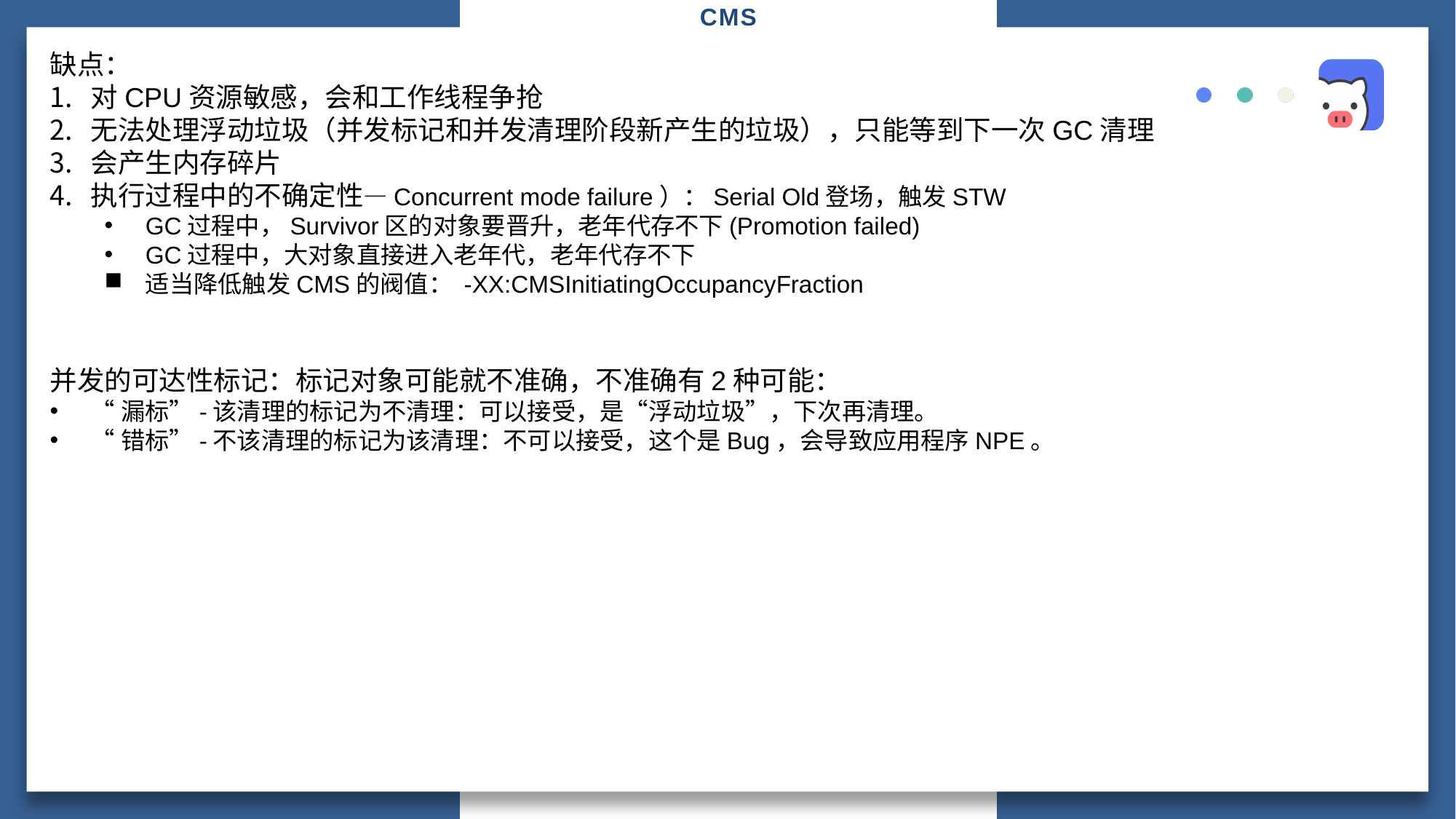

# CMS
缺点：
对CPU资源敏感，会和工作线程争抢
无法处理浮动垃圾（并发标记和并发清理阶段新产生的垃圾），只能等到下一次GC清理
会产生内存碎片
执行过程中的不确定性—Concurrent mode failure）：Serial Old登场，触发STW
GC过程中，Survivor区的对象要晋升，老年代存不下(Promotion failed)
GC过程中，大对象直接进入老年代，老年代存不下
适当降低触发CMS的阀值： -XX:CMSInitiatingOccupancyFraction

并发的可达性标记：标记对象可能就不准确，不准确有2种可能：
“漏标”-该清理的标记为不清理：可以接受，是“浮动垃圾”，下次再清理。
“错标”-不该清理的标记为该清理：不可以接受，这个是Bug，会导致应用程序NPE。